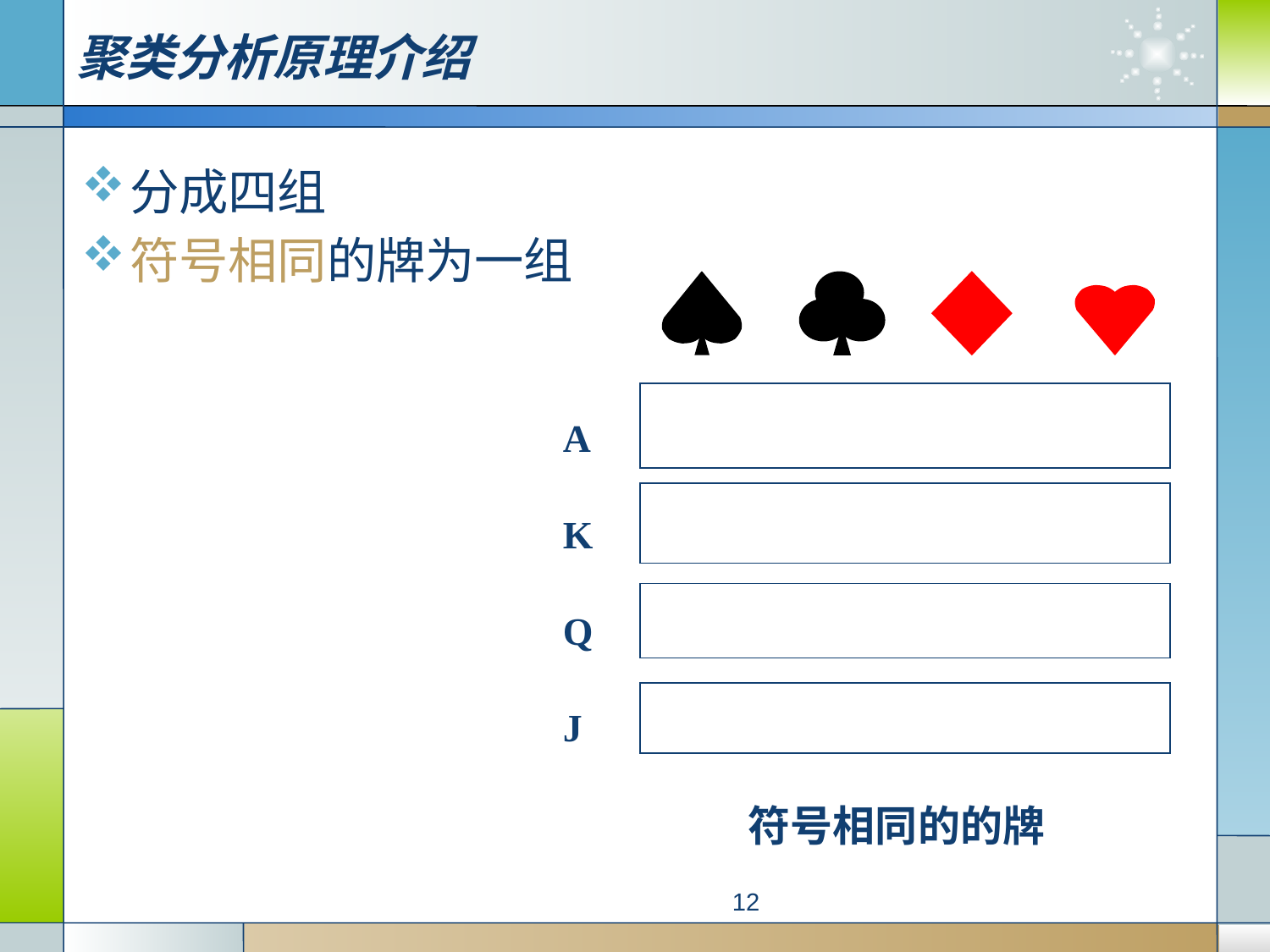

聚类分析原理介绍
分成四组
符号相同的牌为一组

A

K

Q

J

符号相同的的牌
12